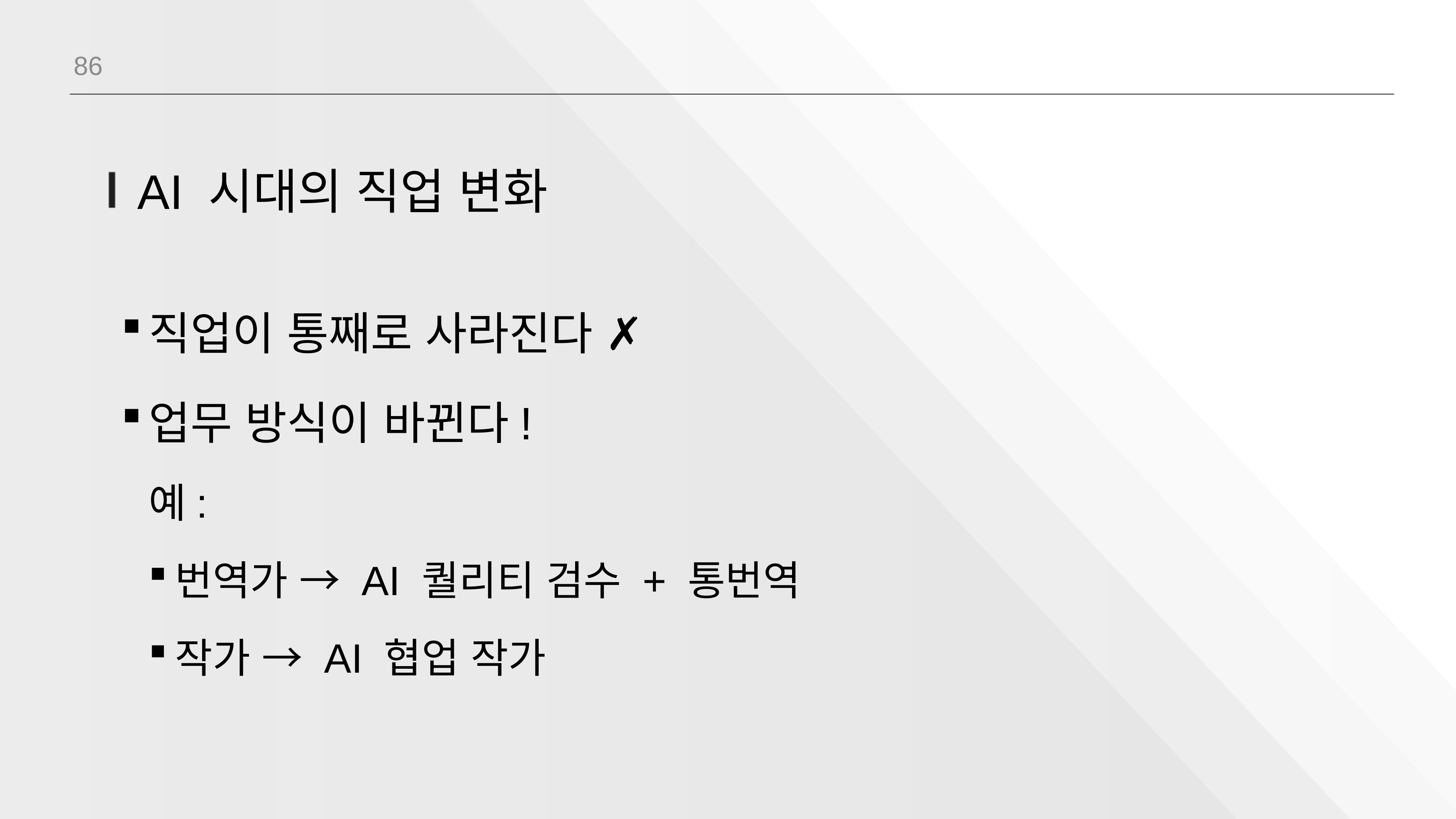

86
# AI 시대의 직업 변화
직업이 통째로 사라진다 ✗
업무 방식이 바뀐다!
예:
번역가 → AI 퀄리티 검수 + 통번역
작가 → AI 협업 작가